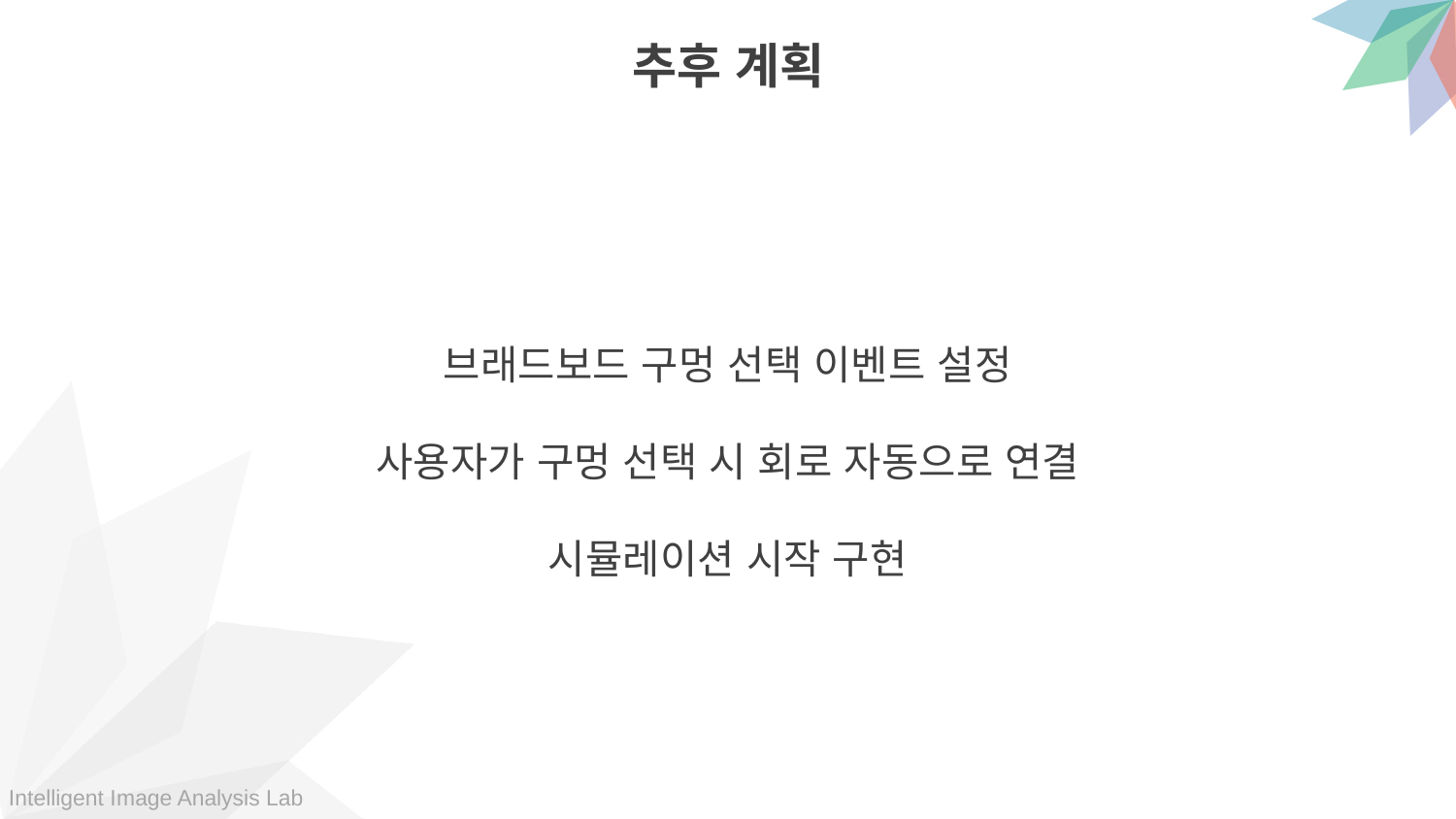

추후 계획
브래드보드 구멍 선택 이벤트 설정
사용자가 구멍 선택 시 회로 자동으로 연결
시뮬레이션 시작 구현